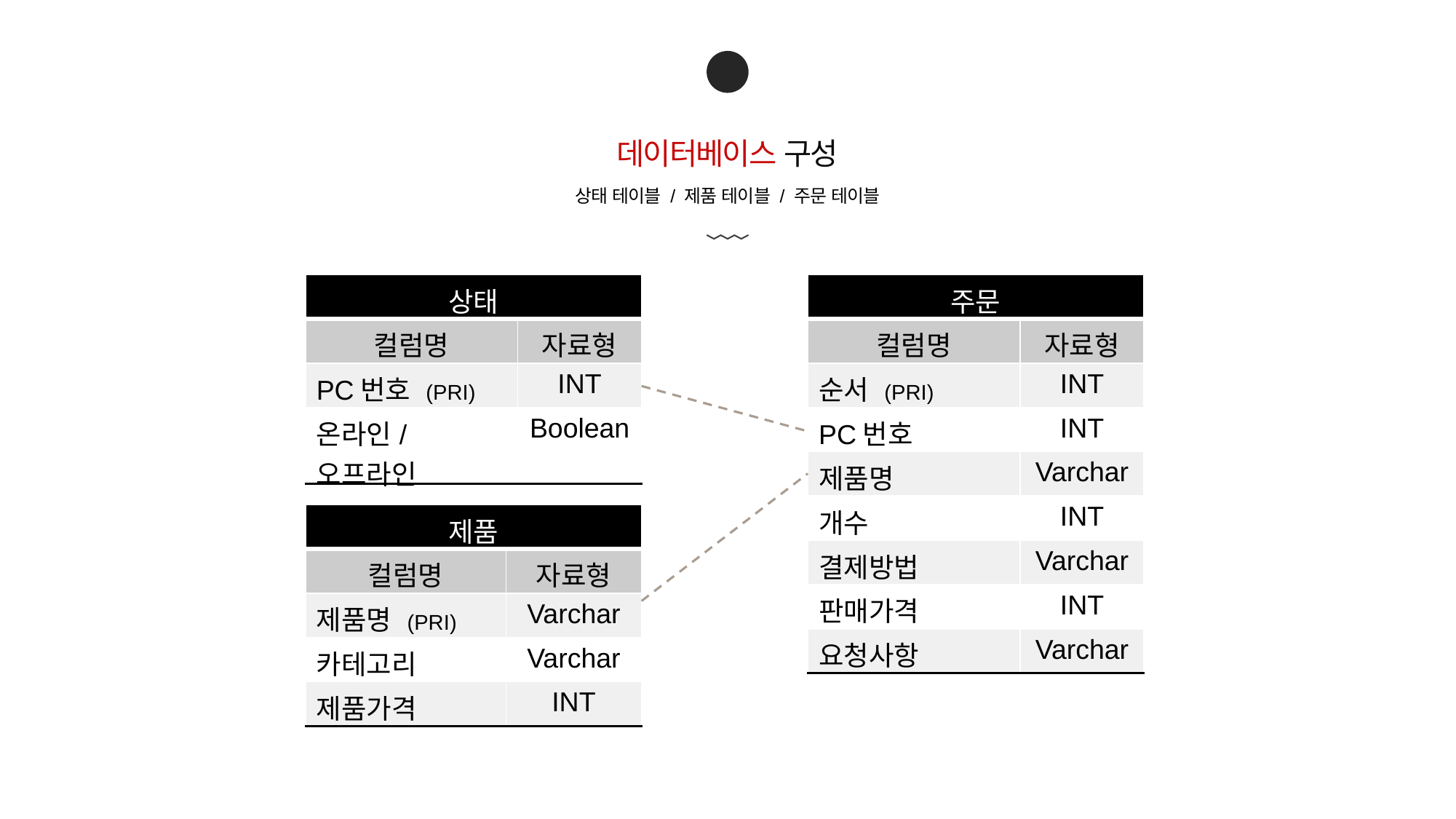

04
데이터베이스 구성
상태 테이블 / 제품 테이블 / 주문 테이블
| 상태 |  |
| --- | --- |
| 컬럼명 | 자료형 |
| PC번호 (PRI) | INT |
| 온라인/오프라인 | Boolean |
| 주문 |  |
| --- | --- |
| 컬럼명 | 자료형 |
| 순서 (PRI) | INT |
| PC번호 | INT |
| 제품명 | Varchar |
| 개수 | INT |
| 결제방법 | Varchar |
| 판매가격 | INT |
| 요청사항 | Varchar |
| 제품 |  |
| --- | --- |
| 컬럼명 | 자료형 |
| 제품명 (PRI) | Varchar |
| 카테고리 | Varchar |
| 제품가격 | INT |